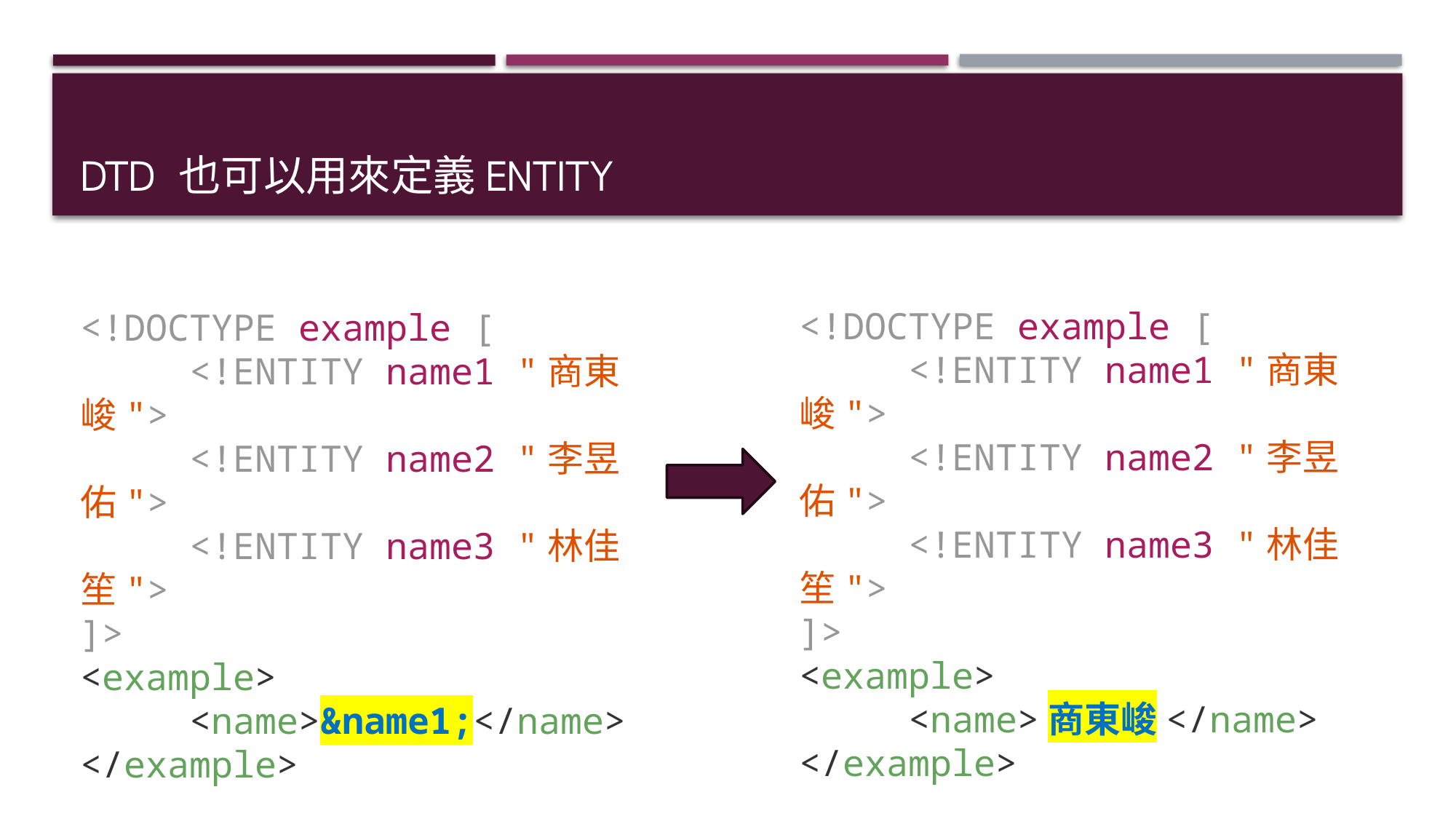

# DTD 也可以用來定義Entity
<!DOCTYPE example [
	<!ENTITY name1 "商東峻">
	<!ENTITY name2 "李昱佑">
	<!ENTITY name3 "林佳笙">
]>
<example>
	<name>商東峻</name>
</example>
<!DOCTYPE example [
	<!ENTITY name1 "商東峻">
	<!ENTITY name2 "李昱佑">
	<!ENTITY name3 "林佳笙">
]>
<example>
	<name>&name1;</name>
</example>